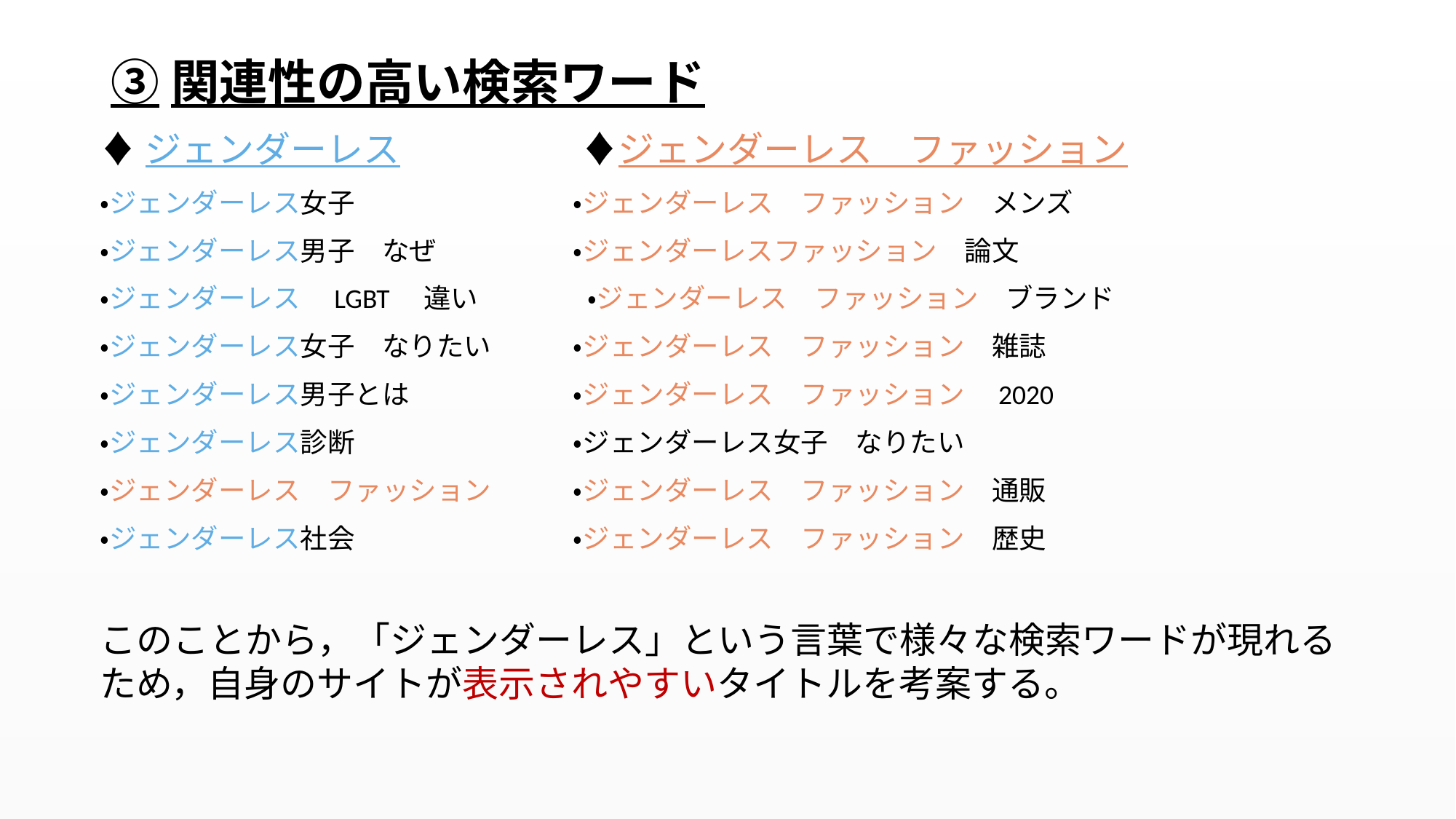

# ③関連性の高い検索ワード
♦ジェンダーレス　　　　　♦ジェンダーレス　ファッション
・ジェンダーレス女子　　　　　　　　・ジェンダーレス　ファッション　メンズ
・ジェンダーレス男子　なぜ　　　　　・ジェンダーレスファッション　論文
・ジェンダーレス　LGBT　違い　　　　・ジェンダーレス　ファッション　ブランド
・ジェンダーレス女子　なりたい　　　・ジェンダーレス　ファッション　雑誌
・ジェンダーレス男子とは　　　　　　・ジェンダーレス　ファッション　2020
・ジェンダーレス診断　　　　　　　　・ジェンダーレス女子　なりたい
・ジェンダーレス　ファッション　　　・ジェンダーレス　ファッション　通販
・ジェンダーレス社会　　　　　　　　・ジェンダーレス　ファッション　歴史

このことから，「ジェンダーレス」という言葉で様々な検索ワードが現れるため，自身のサイトが表示されやすいタイトルを考案する。